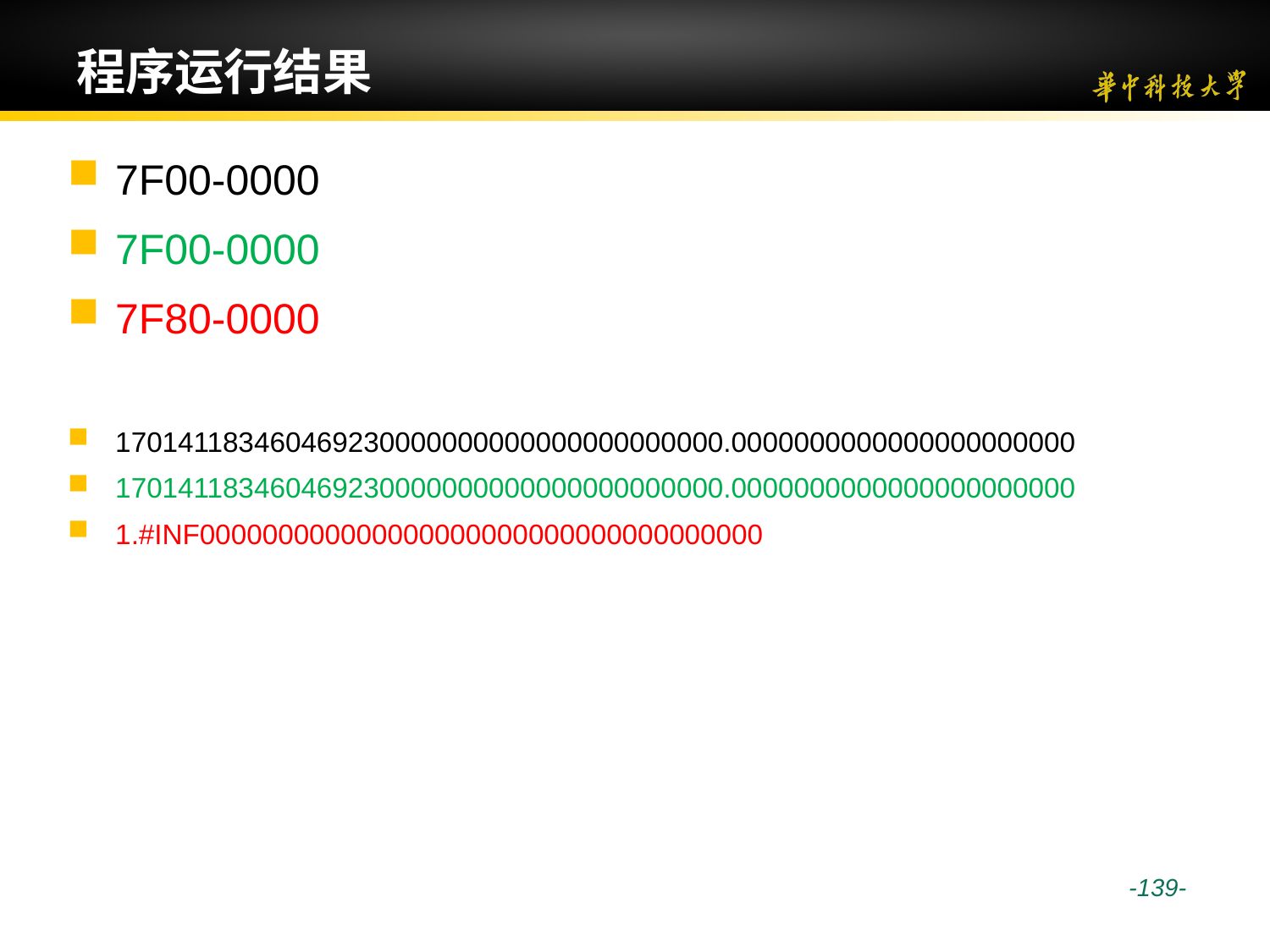

# 程序运行结果
7F00-0000
7F00-0000
7F80-0000

170141183460469230000000000000000000000.0000000000000000000000
170141183460469230000000000000000000000.0000000000000000000000
1.#INF000000000000000000000000000000000000
 -139-